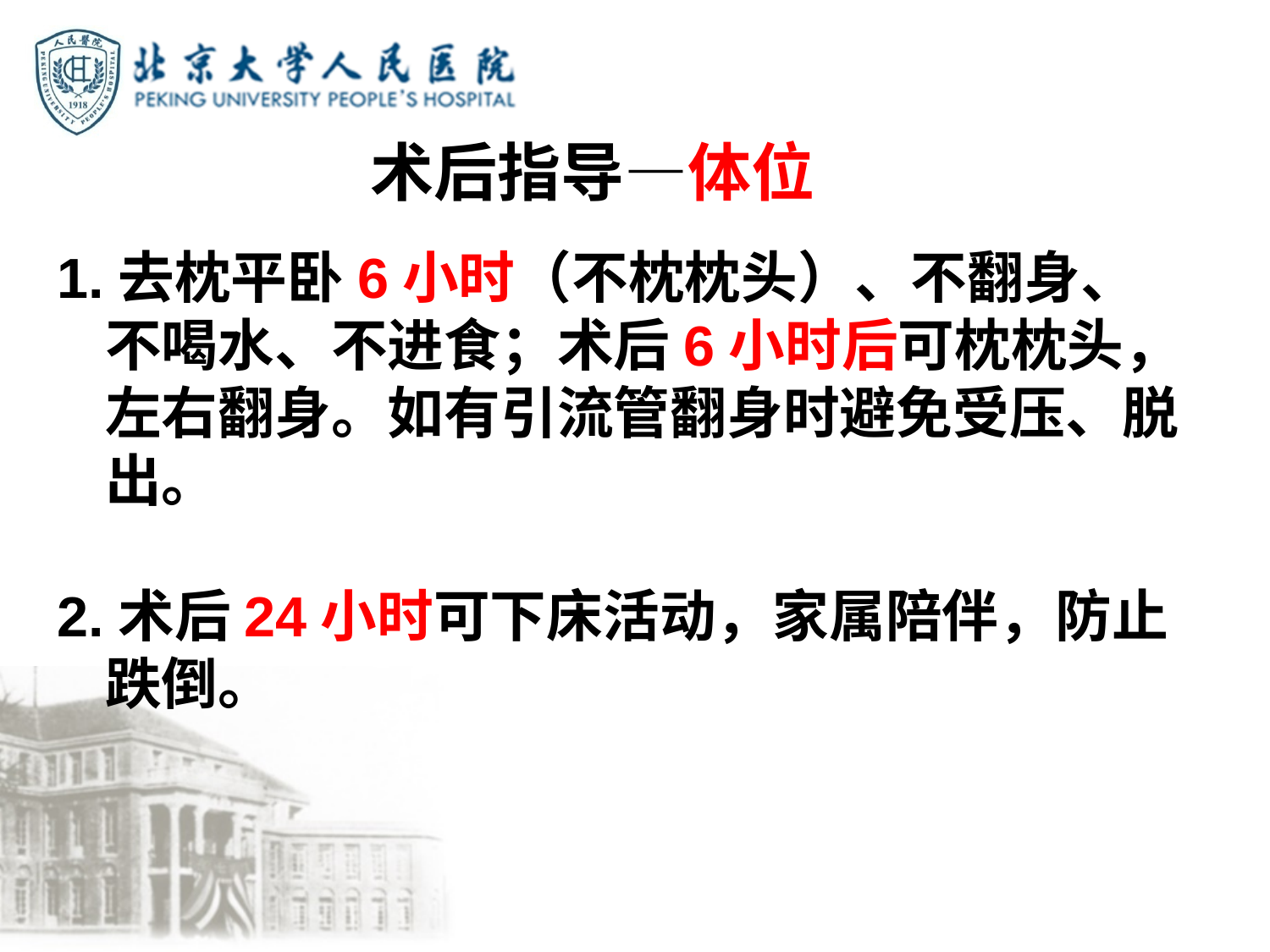

术后指导—体位
1.去枕平卧6小时（不枕枕头）、不翻身、不喝水、不进食；术后6小时后可枕枕头，左右翻身。如有引流管翻身时避免受压、脱出。

2.术后24小时可下床活动，家属陪伴，防止跌倒。